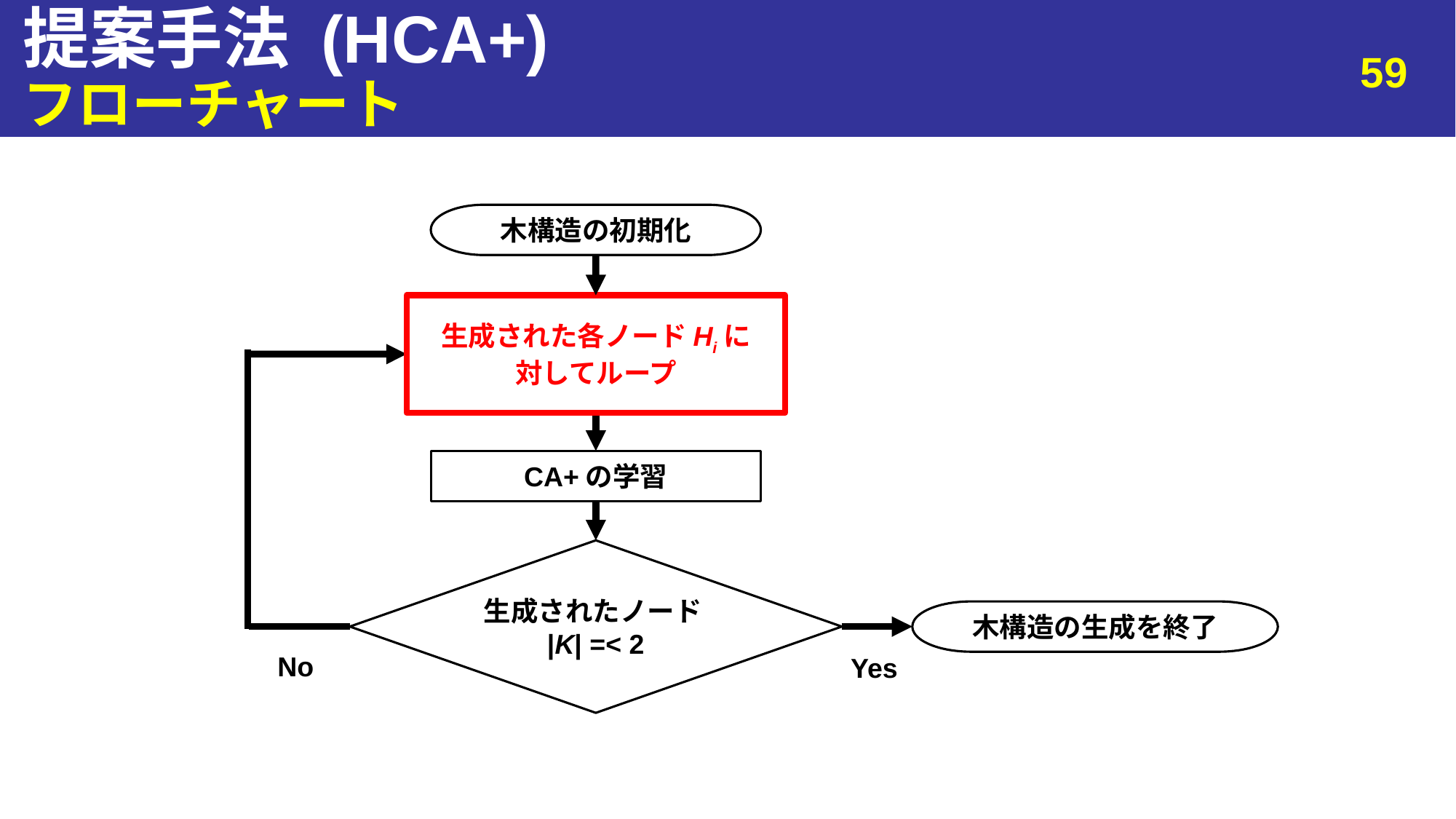

# 提案手法 (HCA+)
59
フローチャート
木構造の初期化
生成された各ノードHiに
対してループ
CA+の学習
生成されたノード|K| =< 2
木構造の生成を終了
No
Yes